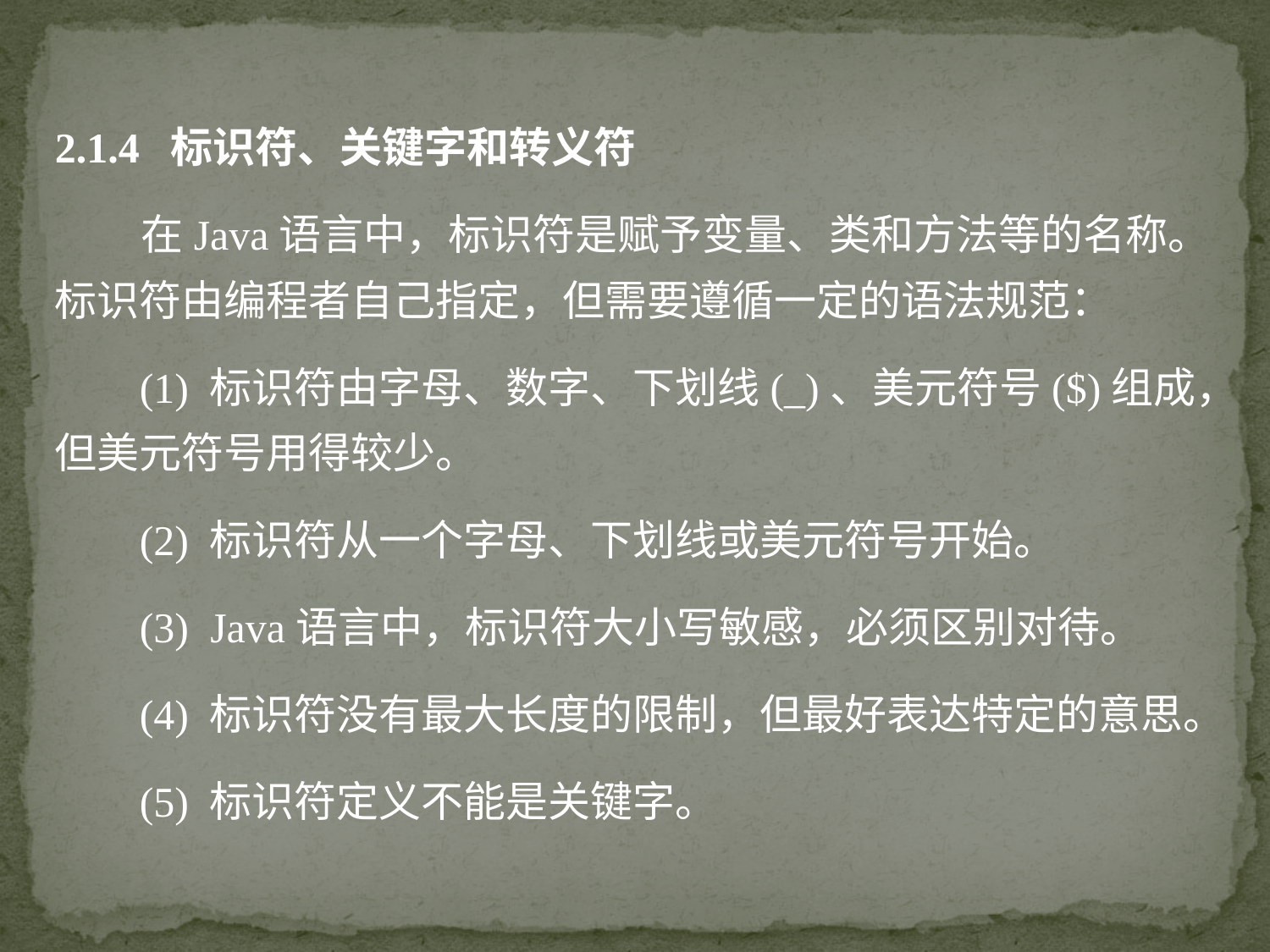

2.1.4  标识符、关键字和转义符
        在Java语言中，标识符是赋予变量、类和方法等的名称。标识符由编程者自己指定，但需要遵循一定的语法规范：
        (1) 标识符由字母、数字、下划线(_)、美元符号($)组成，但美元符号用得较少。
        (2) 标识符从一个字母、下划线或美元符号开始。
        (3)  Java语言中，标识符大小写敏感，必须区别对待。
        (4) 标识符没有最大长度的限制，但最好表达特定的意思。
        (5) 标识符定义不能是关键字。